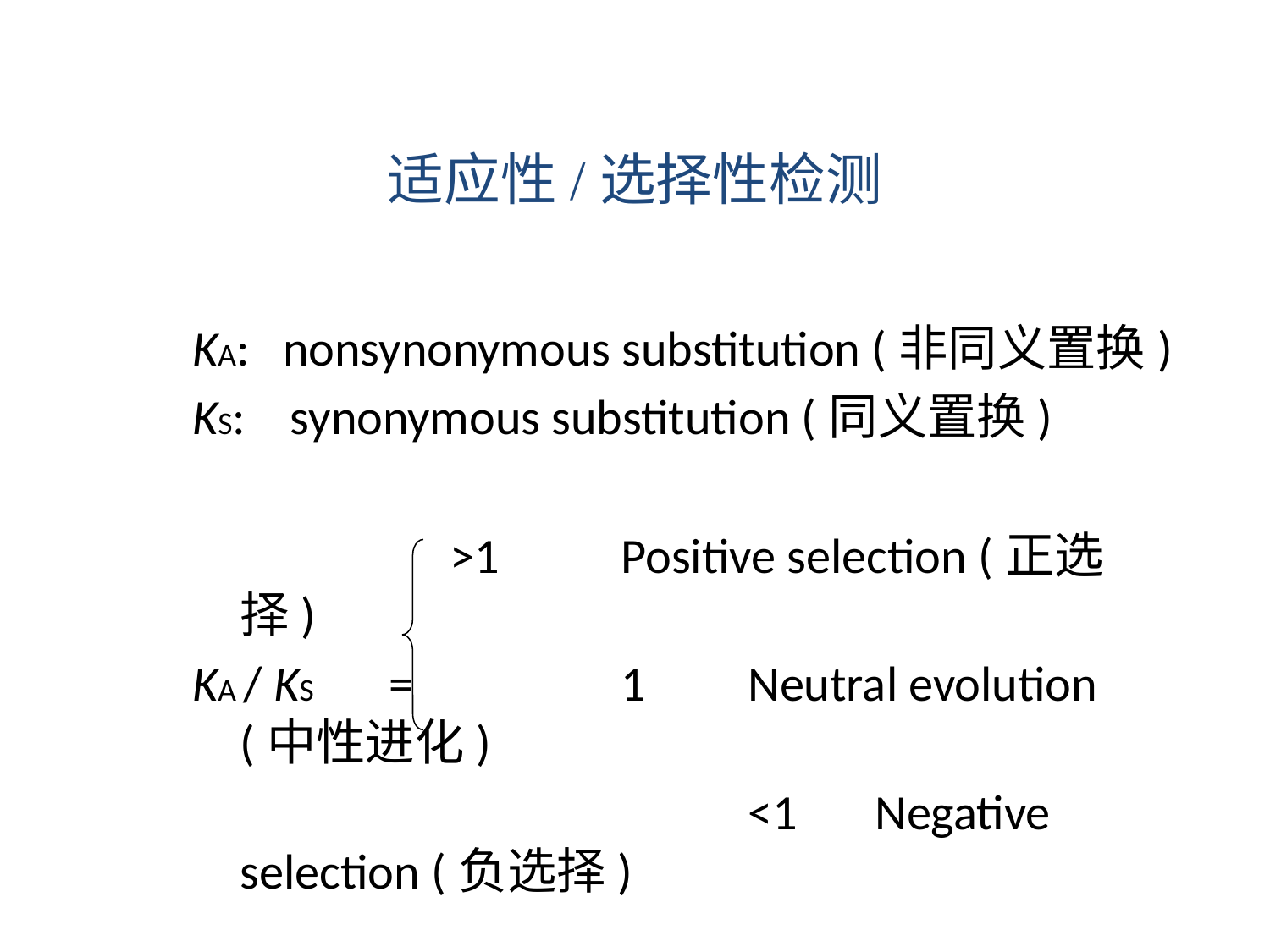

适应性/选择性检测

KA:   nonsynonymous substitution (非同义置换)
KS:    synonymous substitution (同义置换)

                       >1	Positive selection (正选择)
KA / KS	  =		1	Neutral evolution (中性进化)
			 		<1	Negative selection (负选择)